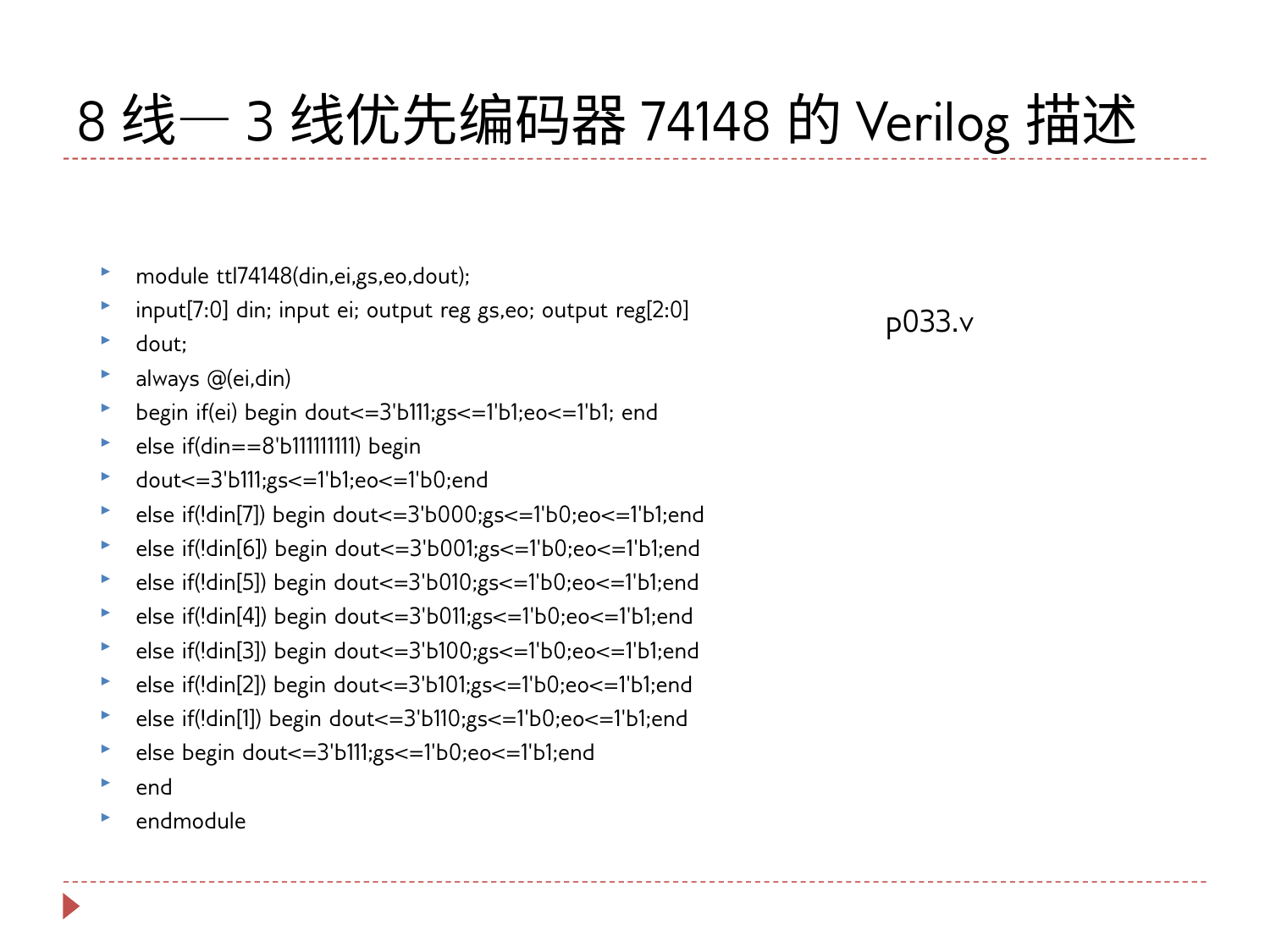

# 8线—3线优先编码器74148的Verilog描述
module ttl74148(din,ei,gs,eo,dout);
input[7:0] din; input ei; output reg gs,eo; output reg[2:0]
dout;
always @(ei,din)
begin if(ei) begin dout<=3'b111;gs<=1'b1;eo<=1'b1; end
else if(din==8'b111111111) begin
dout<=3'b111;gs<=1'b1;eo<=1'b0;end
else if(!din[7]) begin dout<=3'b000;gs<=1'b0;eo<=1'b1;end
else if(!din[6]) begin dout<=3'b001;gs<=1'b0;eo<=1'b1;end
else if(!din[5]) begin dout<=3'b010;gs<=1'b0;eo<=1'b1;end
else if(!din[4]) begin dout<=3'b011;gs<=1'b0;eo<=1'b1;end
else if(!din[3]) begin dout<=3'b100;gs<=1'b0;eo<=1'b1;end
else if(!din[2]) begin dout<=3'b101;gs<=1'b0;eo<=1'b1;end
else if(!din[1]) begin dout<=3'b110;gs<=1'b0;eo<=1'b1;end
else begin dout<=3'b111;gs<=1'b0;eo<=1'b1;end
end
endmodule
p033.v